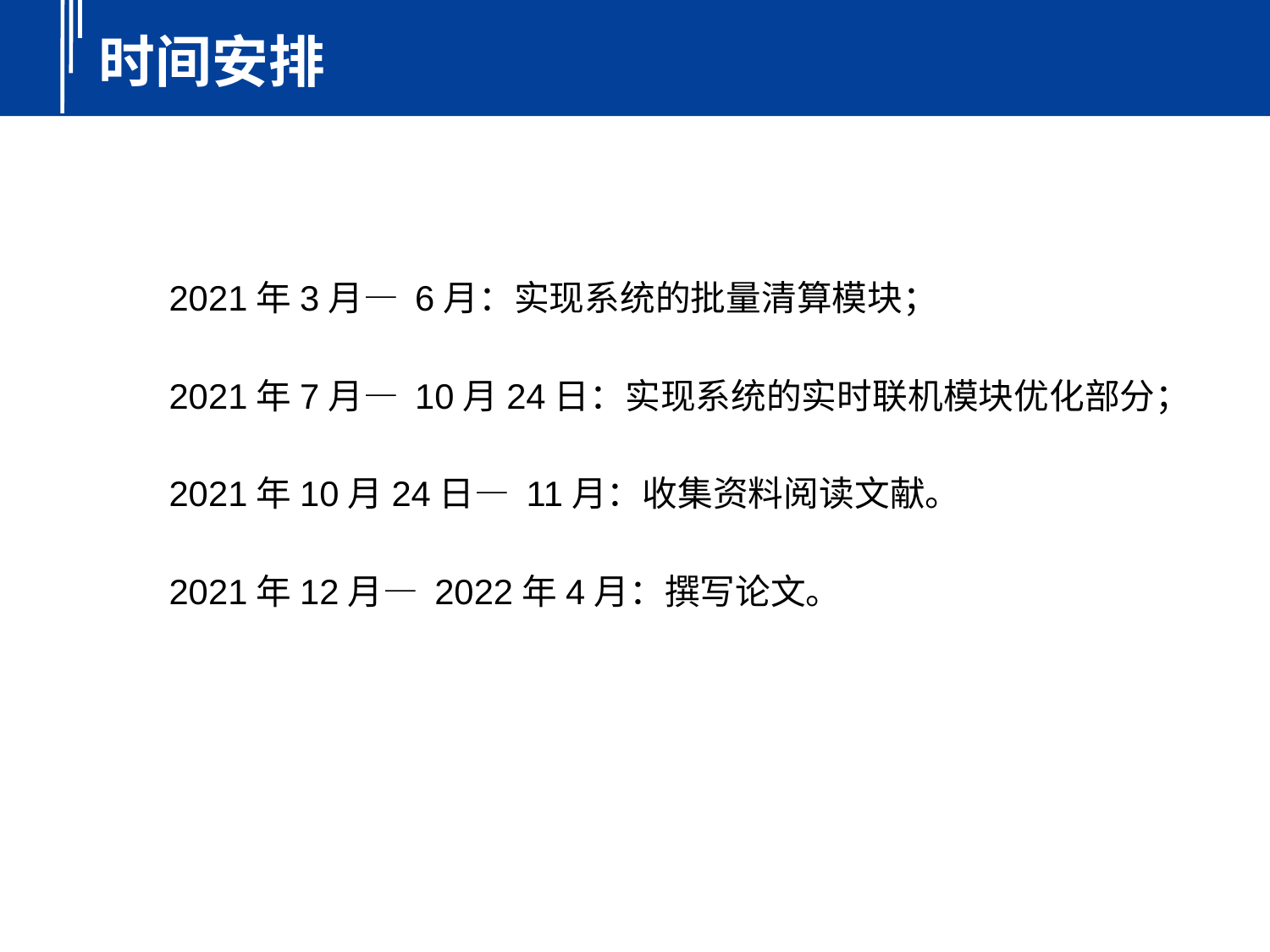

时间安排
2021年3月— 6月：实现系统的批量清算模块；
2021年7月— 10月24日：实现系统的实时联机模块优化部分；
2021年10月24日— 11月：收集资料阅读文献。
2021年12月— 2022年4月：撰写论文。

36